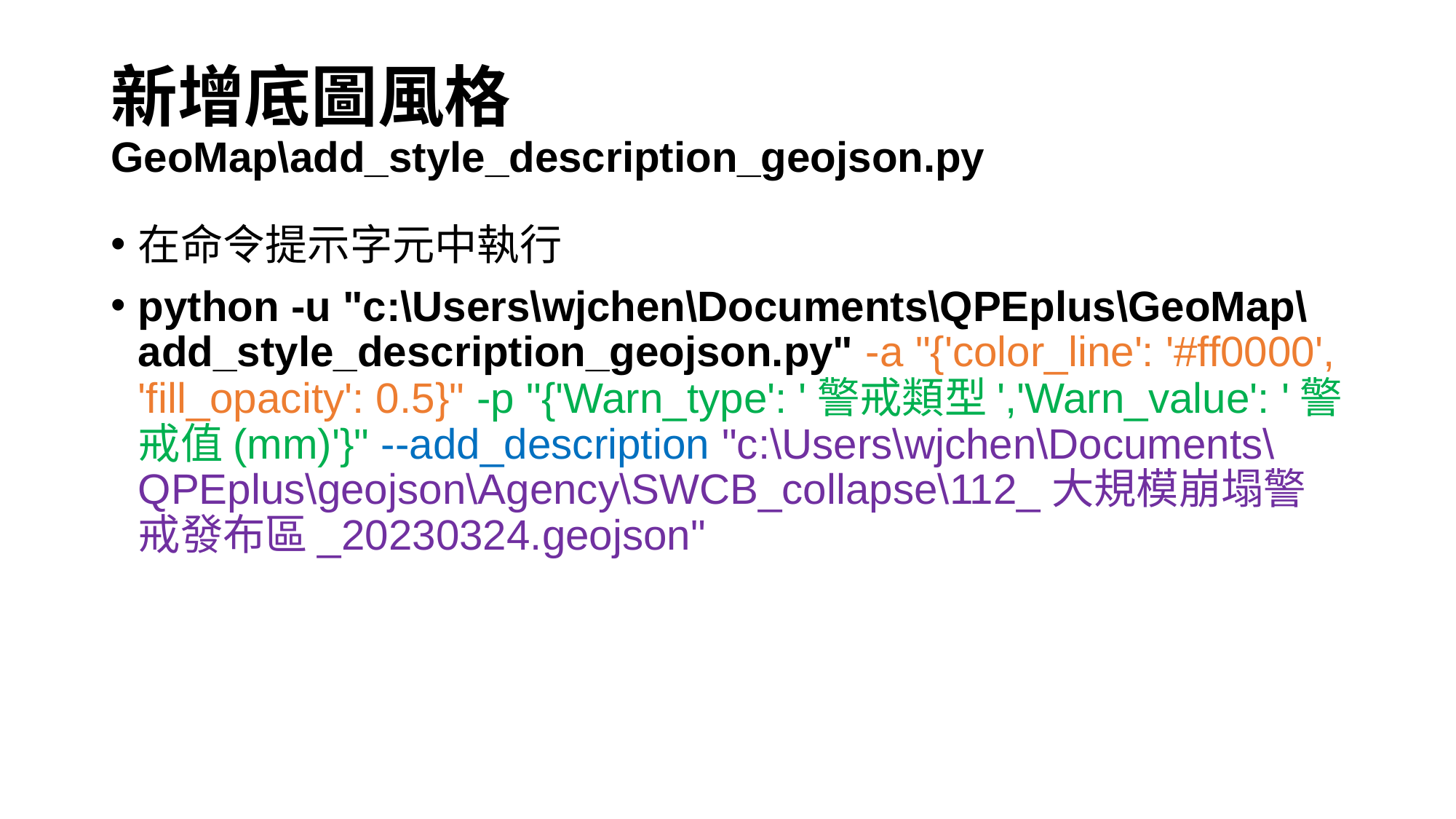

# 新增底圖風格 GeoMap\add_style_description_geojson.py
在命令提示字元中執行
python -u "c:\Users\wjchen\Documents\QPEplus\GeoMap\add_style_description_geojson.py" -a "{'color_line': '#ff0000', 'fill_opacity': 0.5}" -p "{'Warn_type': '警戒類型','Warn_value': '警戒值(mm)'}" --add_description "c:\Users\wjchen\Documents\QPEplus\geojson\Agency\SWCB_collapse\112_大規模崩塌警戒發布區_20230324.geojson"